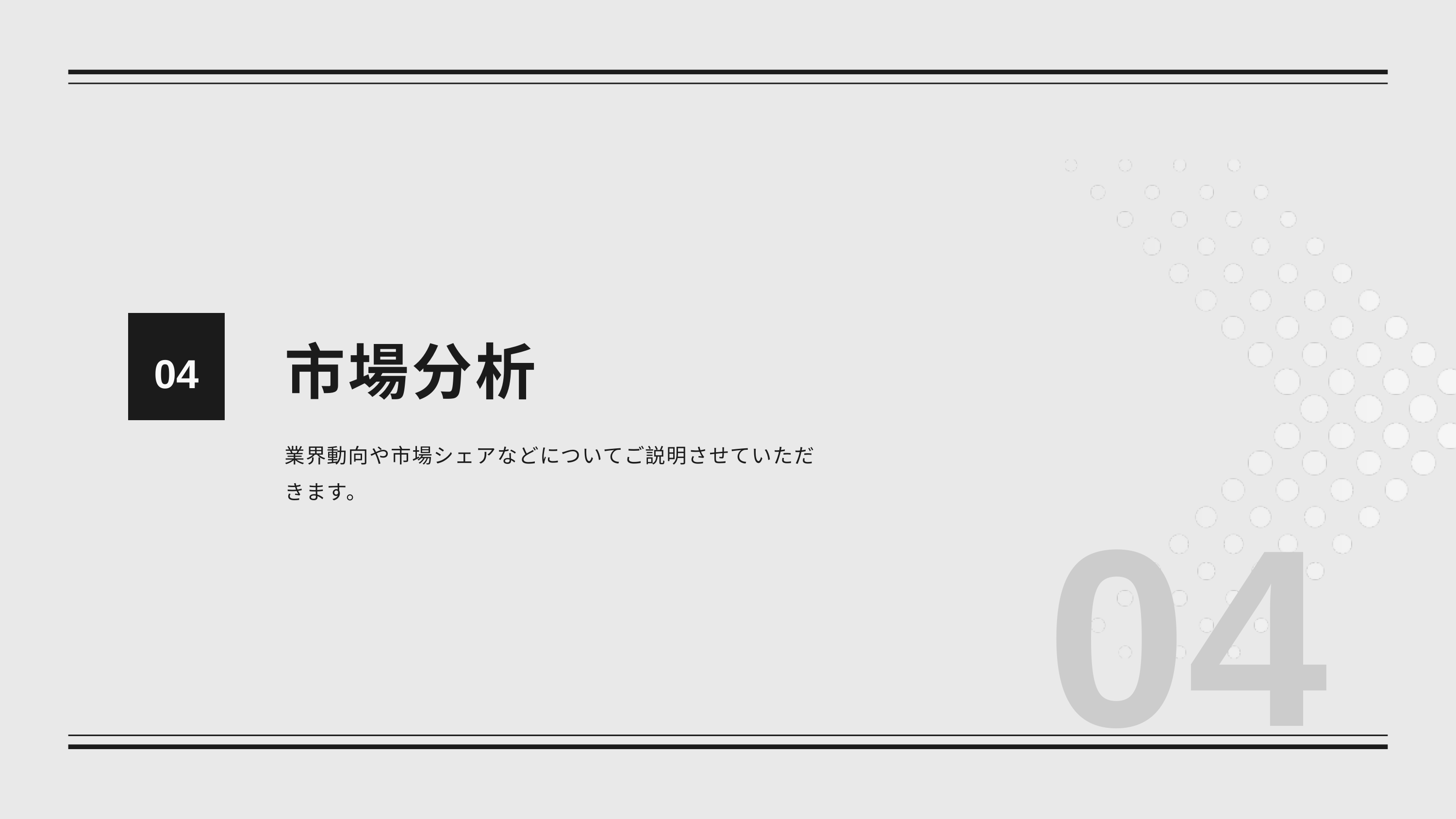

市場分析
04
業界動向や市場シェアなどについてご説明させていただきます。
04